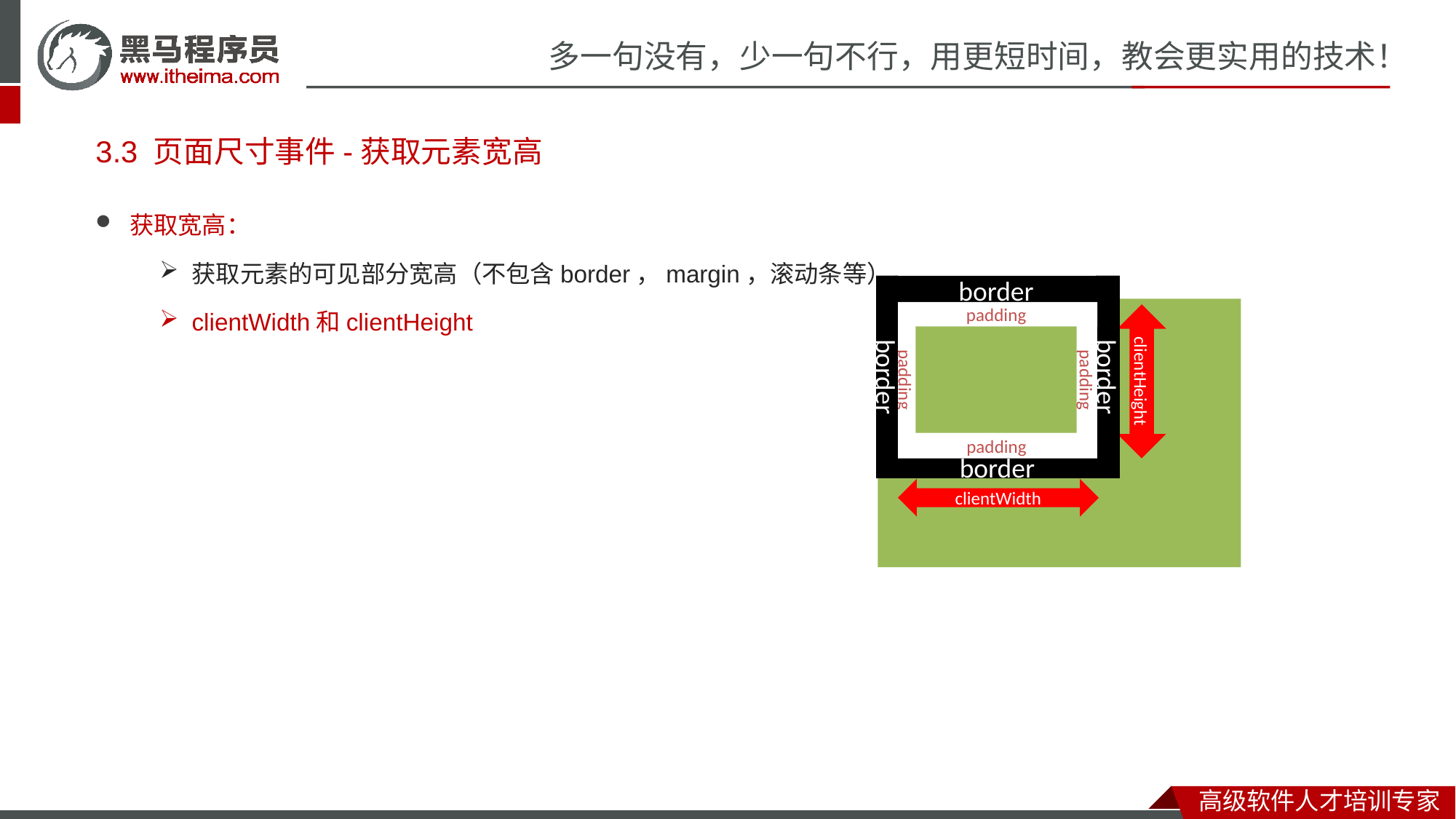

# 3.3 页面尺寸事件-获取元素宽高
获取宽高：
获取元素的可见部分宽高（不包含border，margin，滚动条等）
clientWidth和clientHeight
border
border
border

padding
clientHeight
padding
padding
border
padding
clientWidth